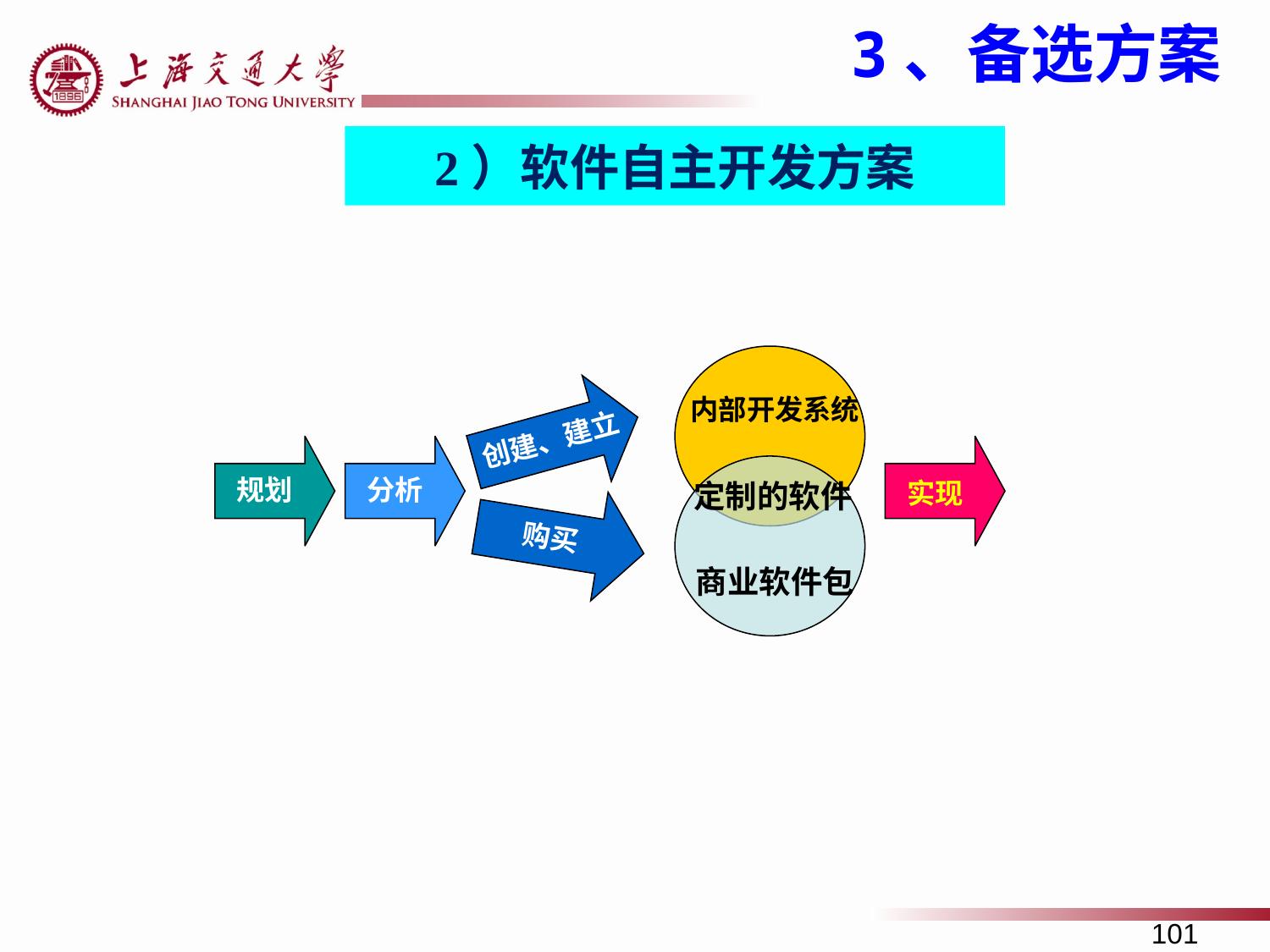

3、备选方案
2）软件自主开发方案

内部开发系统

定制的软件
商业软件包

创建、建立

实现
规划
分析

购买

101